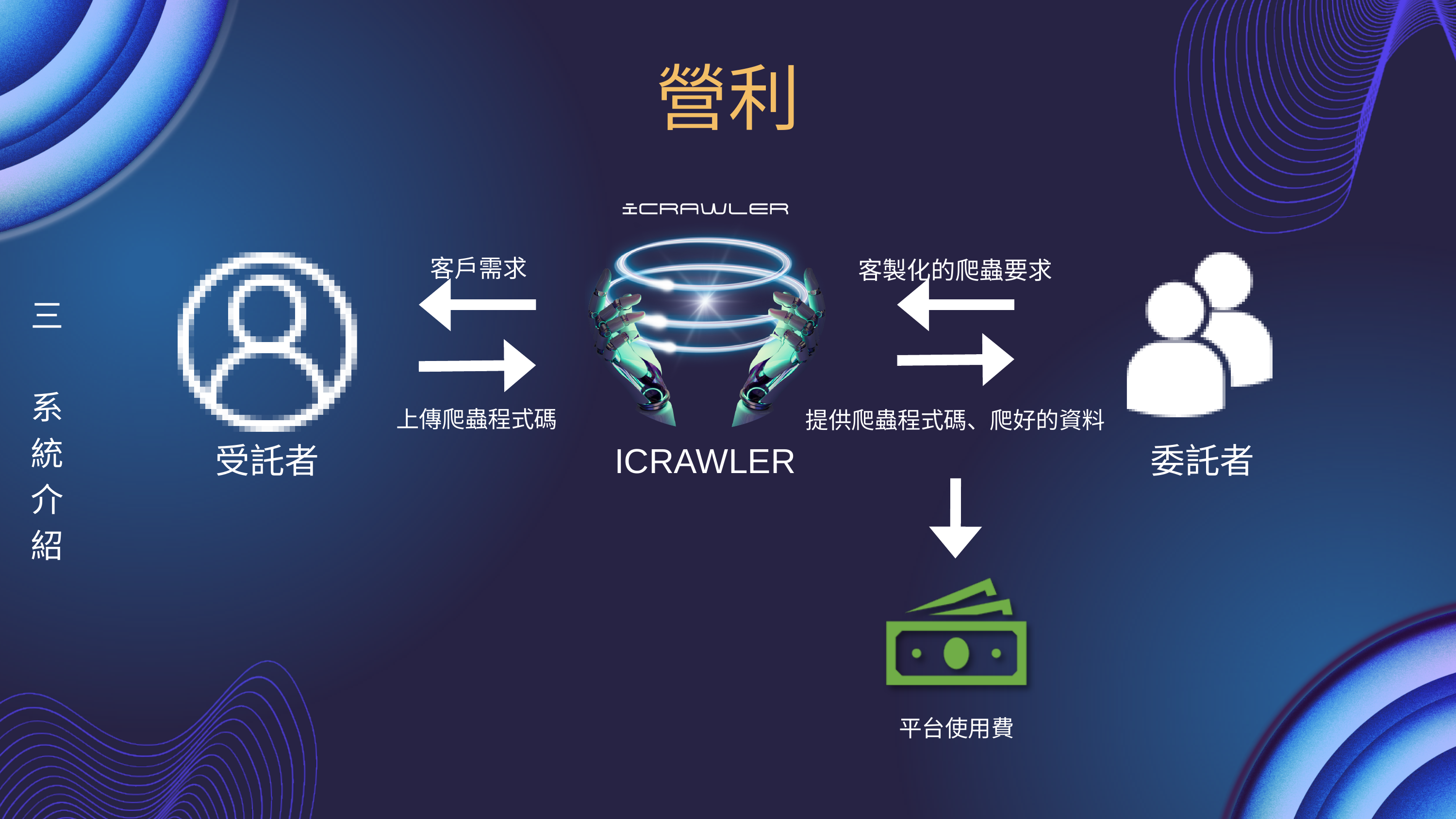

營利

客戶需求
客製化的爬蟲要求

三　系統介紹

上傳爬蟲程式碼
提供爬蟲程式碼、爬好的資料
受託者
ICRAWLER
委託者

平台使用費